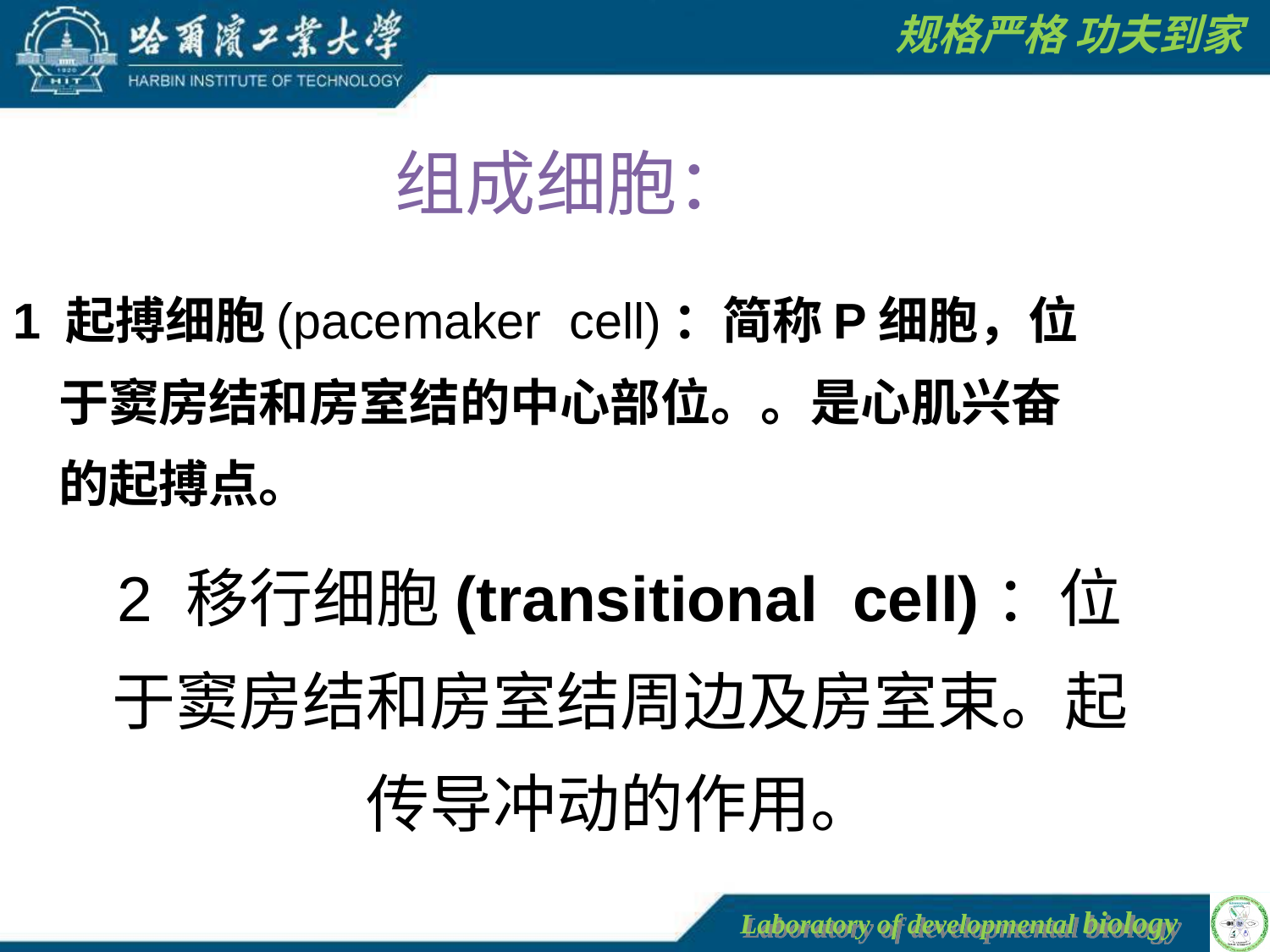

组成细胞：
1 起搏细胞(pacemaker  cell)：简称P细胞，位于窦房结和房室结的中心部位。。是心肌兴奋的起搏点。
2 移行细胞(transitional  cell)：位于窦房结和房室结周边及房室束。起传导冲动的作用。